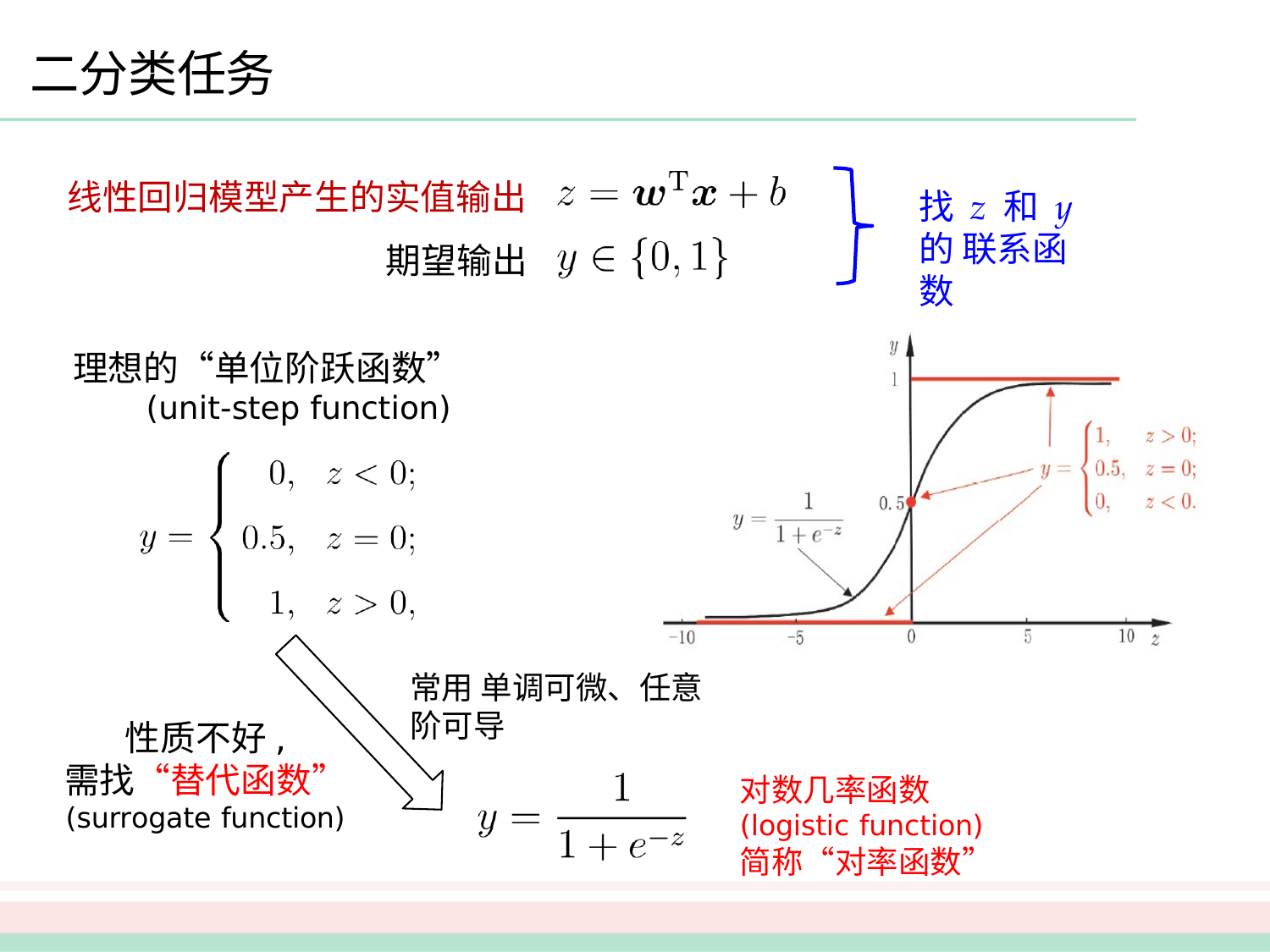

# 二分类任务

线性回归模型产生的实值输出
期望输出
找 z 和 y 的 联系函数

理想的“单位阶跃函数”
(unit-step function)

常用 单调可微、任意阶可导
性质不好,
需找“替代函数”
(surrogate function)
对数几率函数 (logistic function) 简称“对率函数”